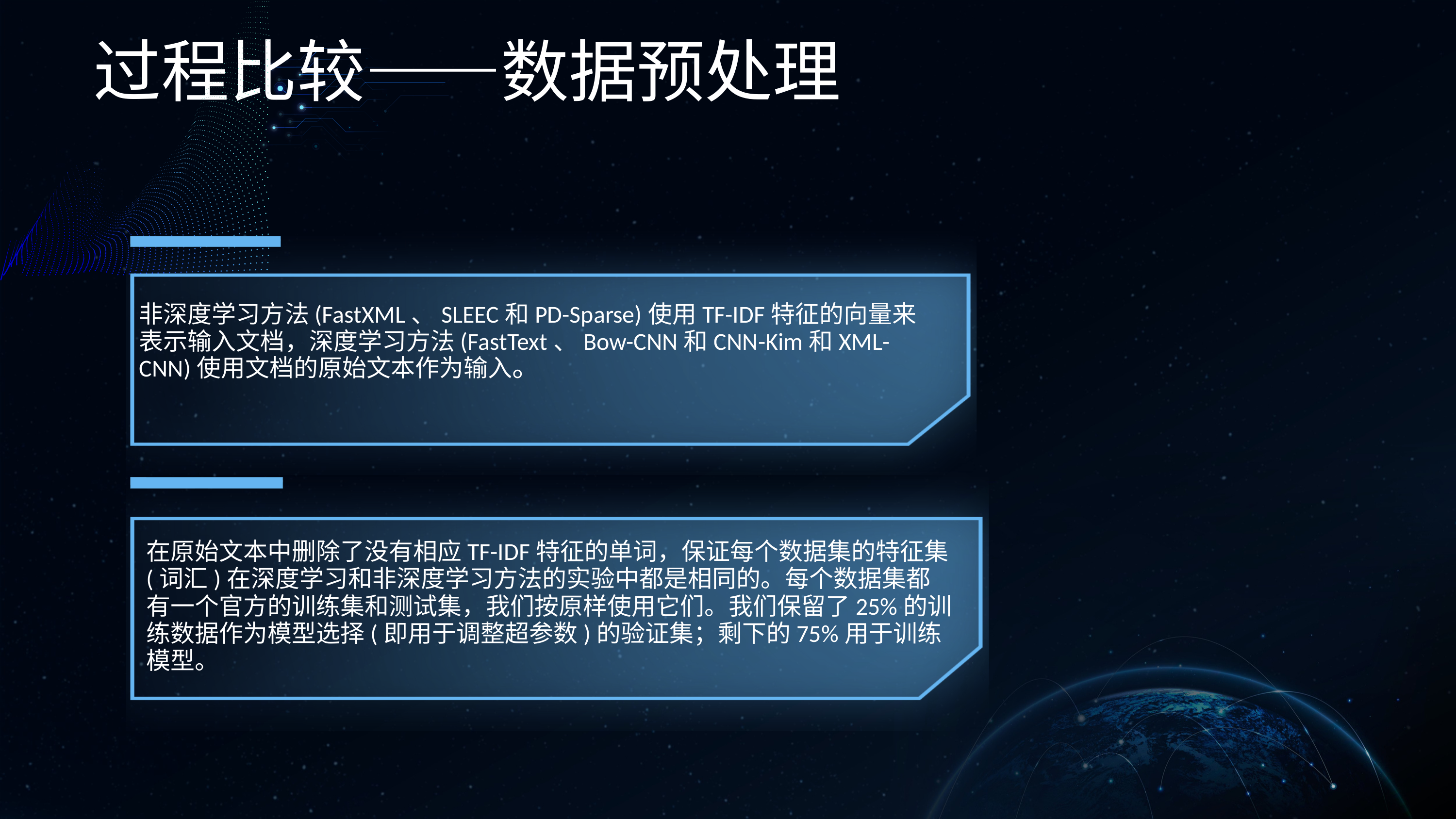

过程比较——数据预处理

非深度学习方法(FastXML、SLEEC和PD-Sparse)使用TF-IDF特征的向量来表示输入文档，深度学习方法(FastText、Bow-CNN和CNN-Kim和XML-CNN)使用文档的原始文本作为输入。

在原始文本中删除了没有相应TF-IDF特征的单词，保证每个数据集的特征集(词汇)在深度学习和非深度学习方法的实验中都是相同的。每个数据集都有一个官方的训练集和测试集，我们按原样使用它们。我们保留了25%的训练数据作为模型选择(即用于调整超参数)的验证集；剩下的75%用于训练模型。